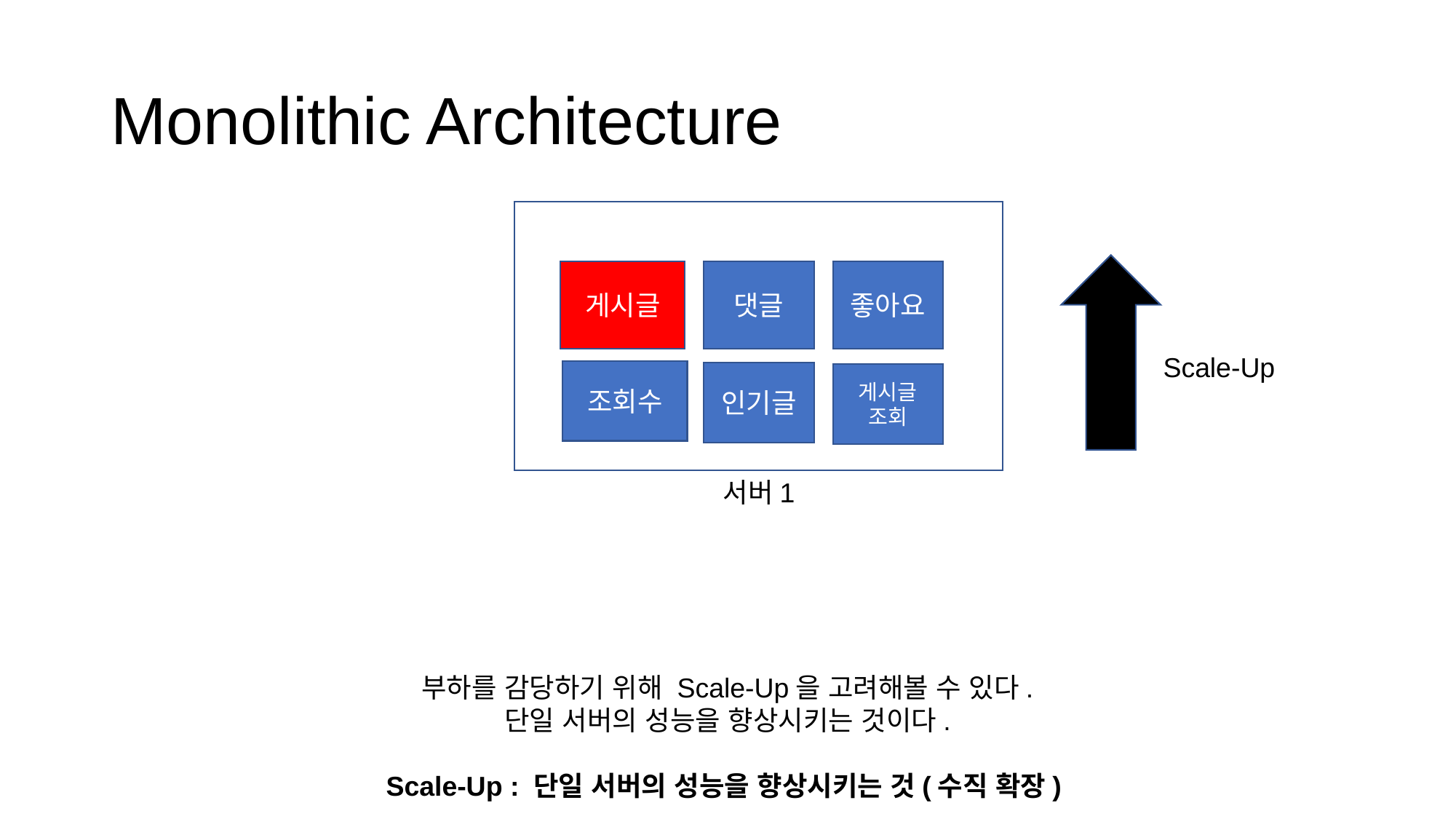

# Monolithic Architecture

게시글
댓글
좋아요
Scale-Up
조회수
인기글
게시글
조회
서버1
부하를 감당하기 위해 Scale-Up을 고려해볼 수 있다.
단일 서버의 성능을 향상시키는 것이다.

Scale-Up : 단일 서버의 성능을 향상시키는 것(수직 확장)